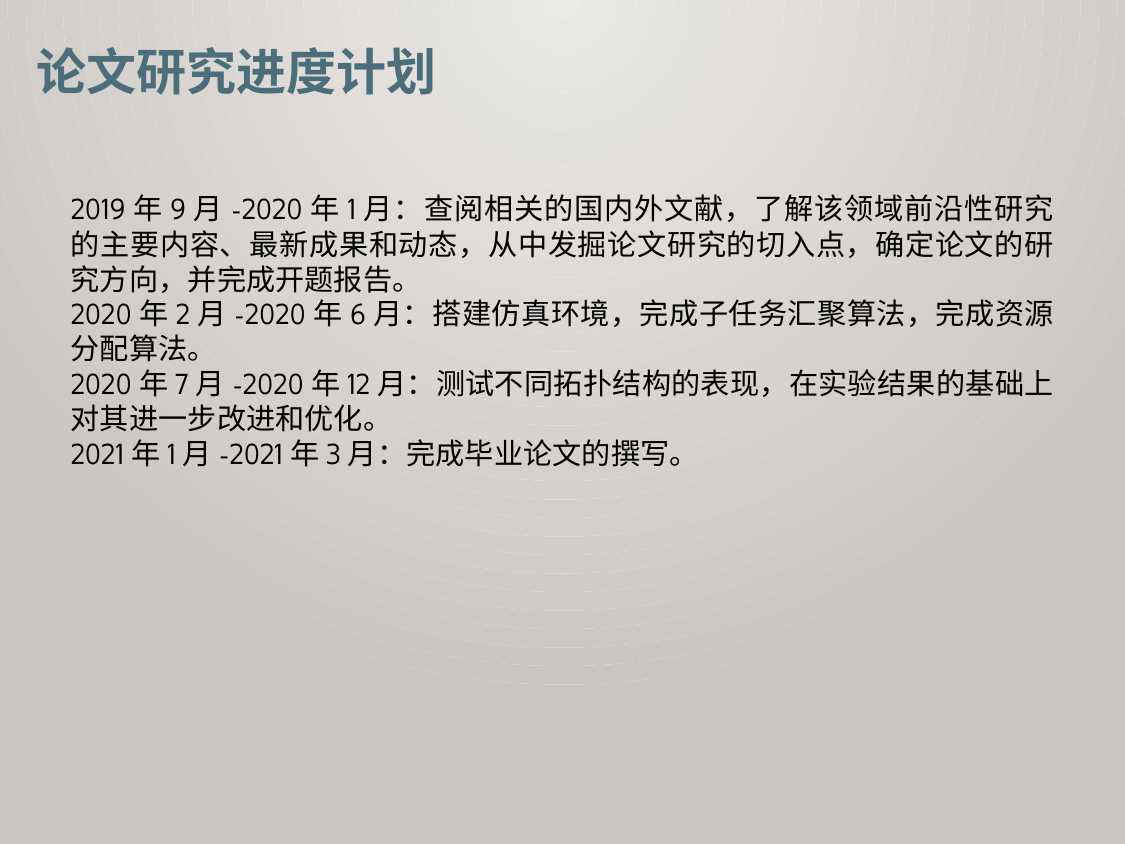

论文研究进度计划
2019年9月-2020年1月：查阅相关的国内外文献，了解该领域前沿性研究的主要内容、最新成果和动态，从中发掘论文研究的切入点，确定论文的研究方向，并完成开题报告。
2020年2月-2020年6月：搭建仿真环境，完成子任务汇聚算法，完成资源分配算法。
2020年7月-2020年12月：测试不同拓扑结构的表现，在实验结果的基础上对其进一步改进和优化。
2021年1月-2021年3月：完成毕业论文的撰写。